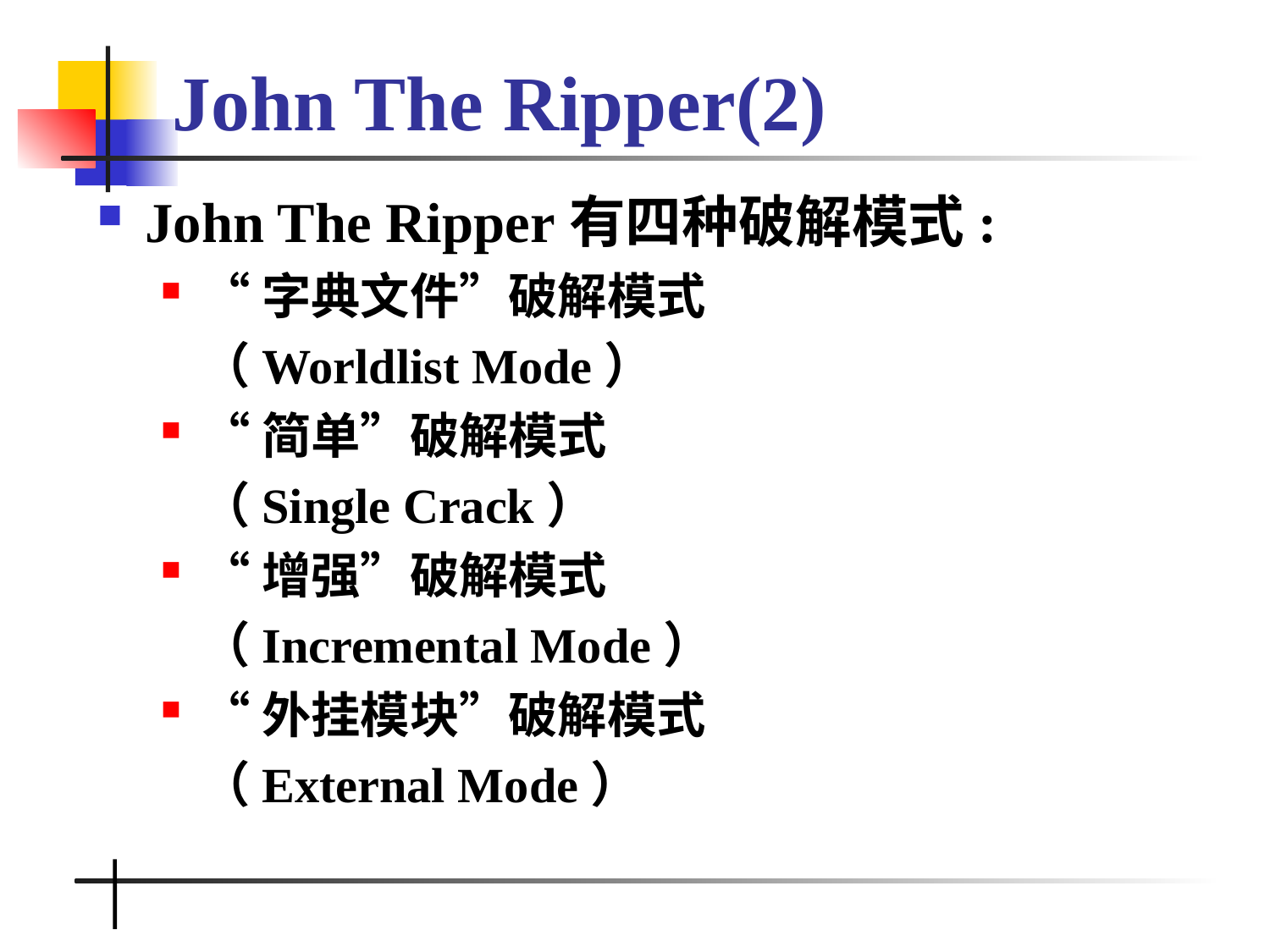

# John The Ripper(2)
John The Ripper有四种破解模式:
“字典文件”破解模式
	（Worldlist Mode）
“简单”破解模式
	（Single Crack）
“增强”破解模式
	（Incremental Mode）
“外挂模块”破解模式
	（External Mode）